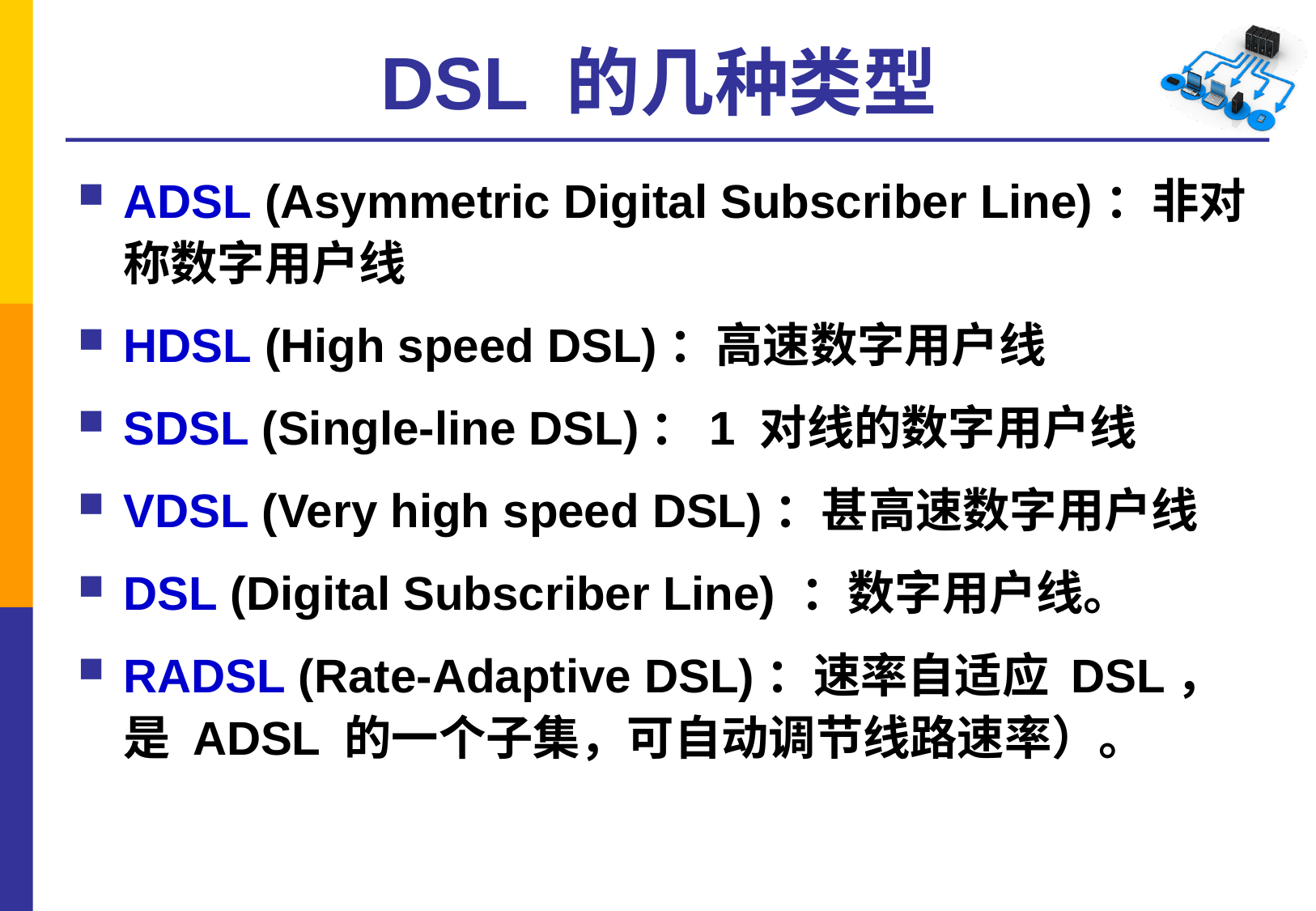

# DSL 的几种类型
ADSL (Asymmetric Digital Subscriber Line)：非对称数字用户线
HDSL (High speed DSL)：高速数字用户线
SDSL (Single-line DSL)：1 对线的数字用户线
VDSL (Very high speed DSL)：甚高速数字用户线
DSL (Digital Subscriber Line) ：数字用户线。
RADSL (Rate-Adaptive DSL)：速率自适应 DSL，是 ADSL 的一个子集，可自动调节线路速率）。